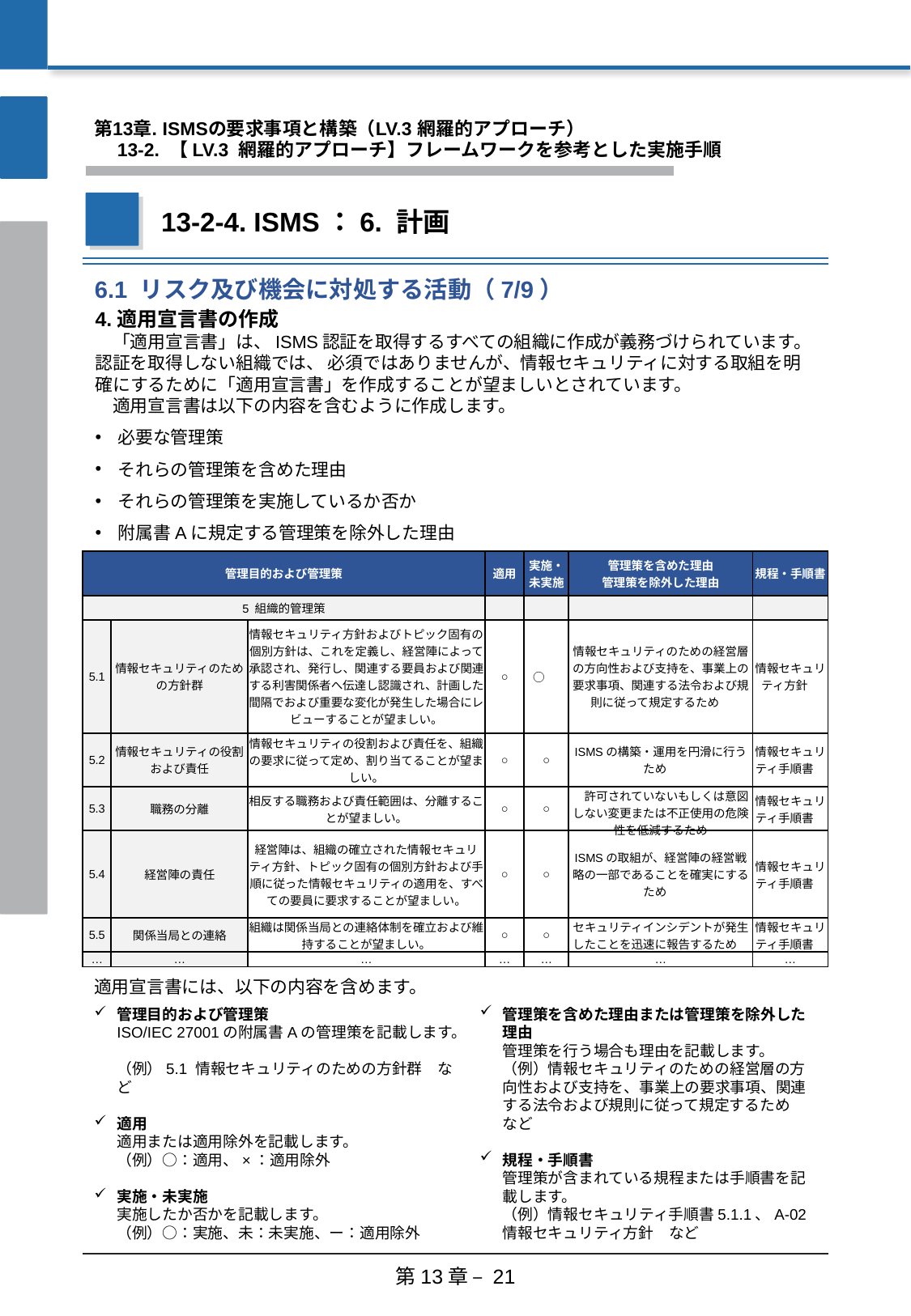

第13章. ISMSの要求事項と構築（LV.3 網羅的アプローチ）
　13-2. 【LV.3 網羅的アプローチ】フレームワークを参考とした実施手順
13-2-4. ISMS：6. 計画
6.1 リスク及び機会に対処する活動（7/9）
4.適用宣言書の作成
　「適用宣言書」は、ISMS認証を取得するすべての組織に作成が義務づけられています。認証を取得しない組織では、 必須ではありませんが、情報セキュリティに対する取組を明確にするために「適用宣言書」を作成することが望ましいとされています。
　適用宣言書は以下の内容を含むように作成します。
必要な管理策
それらの管理策を含めた理由
それらの管理策を実施しているか否か
附属書Aに規定する管理策を除外した理由

適用宣言書の作成方法（例）
| 管理目的および管理策 |  |  | 適用 | 実施・ 未実施 | 管理策を含めた理由 管理策を除外した理由 | 規程・手順書 |
| --- | --- | --- | --- | --- | --- | --- |
| 5 組織的管理策 |  |  |  |  |  |  |
| 5.1 | 情報セキュリティのための方針群 | 情報セキュリティ方針およびトピック固有の個別方針は、これを定義し、経営陣によって承認され、発行し、関連する要員および関連する利害関係者へ伝達し認識され、計画した間隔でおよび重要な変化が発生した場合にレビューすることが望ましい。 | ○ | ○ | 情報セキュリティのための経営層の方向性および支持を、事業上の要求事項、関連する法令および規則に従って規定するため | 情報セキュリティ方針 |
| 5.2 | 情報セキュリティの役割および責任 | 情報セキュリティの役割および責任を、組織の要求に従って定め、割り当てることが望ましい。 | ○ | ○ | ISMSの構築・運用を円滑に行うため | 情報セキュリティ手順書 |
| 5.3 | 職務の分離 | 相反する職務および責任範囲は、分離することが望ましい。 | ○ | ○ | 許可されていないもしくは意図しない変更または不正使用の危険性を低減するため | 情報セキュリティ手順書 |
| 5.4 | 経営陣の責任 | 経営陣は、組織の確立された情報セキュリティ方針、トピック固有の個別方針および手順に従った情報セキュリティの適用を、すべての要員に要求することが望ましい。 | ○ | ○ | ISMSの取組が、経営陣の経営戦略の一部であることを確実にするため | 情報セキュリティ手順書 |
| 5.5 | 関係当局との連絡 | 組織は関係当局との連絡体制を確立および維持することが望ましい。 | ○ | ○ | セキュリティインシデントが発生したことを迅速に報告するため | 情報セキュリティ手順書 |
| … | … | … | … | … | … | … |
適用宣言書には、以下の内容を含めます。
管理策を含めた理由または管理策を除外した理由
管理策を行う場合も理由を記載します。
（例）情報セキュリティのための経営層の方向性および支持を、事業上の要求事項、関連する法令および規則に従って規定するため　など
規程・手順書
管理策が含まれている規程または手順書を記載します。
（例）情報セキュリティ手順書5.1.1、A-02 情報セキュリティ方針　など
管理目的および管理策
ISO/IEC 27001の附属書Aの管理策を記載します。
（例）5.1 情報セキュリティのための方針群　など
適用
適用または適用除外を記載します。
（例）○：適用、×：適用除外
実施・未実施
実施したか否かを記載します。
（例）○：実施、未：未実施、ー：適用除外
第13章 – 21